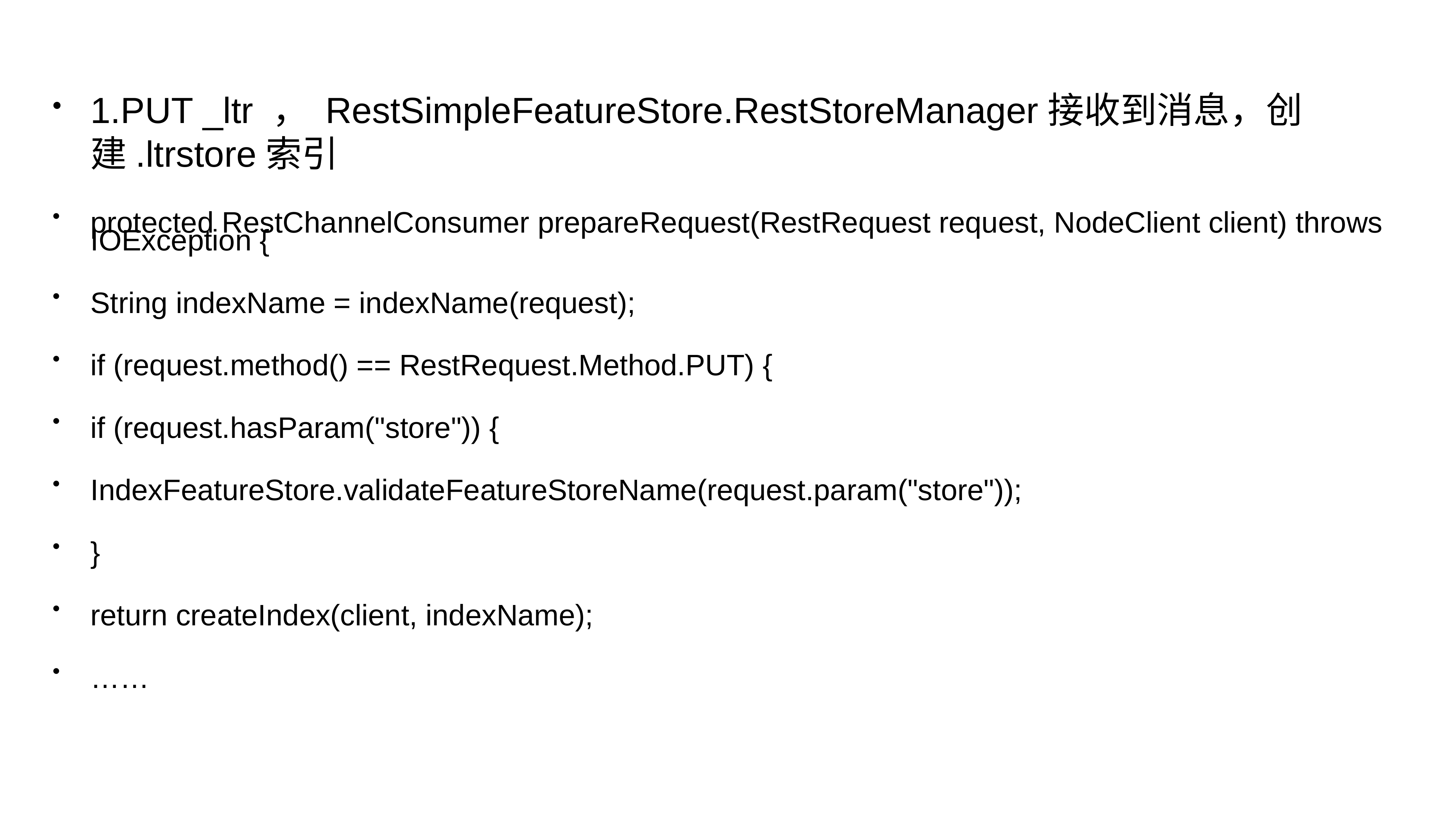

1.PUT _ltr ， RestSimpleFeatureStore.RestStoreManager接收到消息，创建.ltrstore索引
protected RestChannelConsumer prepareRequest(RestRequest request, NodeClient client) throws IOException {
String indexName = indexName(request);
if (request.method() == RestRequest.Method.PUT) {
if (request.hasParam("store")) {
IndexFeatureStore.validateFeatureStoreName(request.param("store"));
}
return createIndex(client, indexName);
……